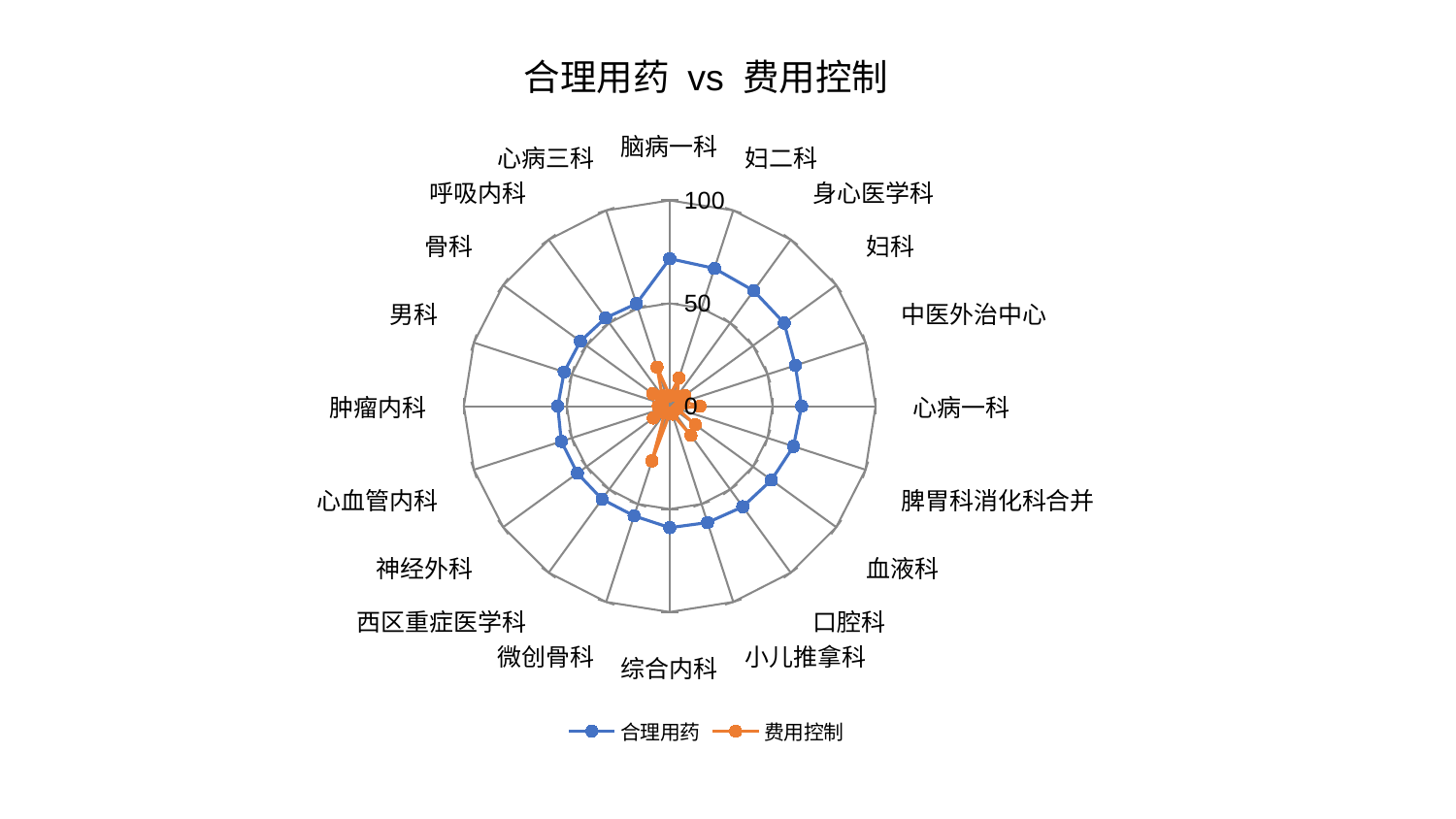

### Chart: 合理用药 vs 费用控制

| Category | 合理用药 | 费用控制 |
|---|---|---|
| 脑病一科 | 71.6639024736335 | 5.02387546484735 |
| 妇二科 | 70.38324519437349 | 14.460718553893134 |
| 身心医学科 | 69.38008997161117 | 6.055839122680888 |
| 妇科 | 68.75060201951351 | 9.005442558867024 |
| 中医外治中心 | 64.14823576367147 | 6.959662629083243 |
| 心病一科 | 64.057529021277 | 14.630723067270617 |
| 脾胃科消化科合并 | 63.24208763827139 | 3.807819467571111 |
| 血液科 | 61.06929683474816 | 15.335376498655872 |
| 口腔科 | 60.40592288955016 | 17.510909068209628 |
| 小儿推拿科 | 59.461087102179874 | 4.080620277608528 |
| 综合内科 | 59.04293675236413 | 3.499433740689792 |
| 微创骨科 | 56.03891830700941 | 27.955500409319356 |
| 西区重症医学科 | 55.88841929126623 | 4.109747339689067 |
| 神经外科 | 55.438058285373415 | 9.820937358852273 |
| 心血管内科 | 55.36502999607457 | 3.730971666493434 |
| 肿瘤内科 | 54.37712433625622 | 5.593714763277024 |
| 男科 | 53.91073856387467 | 3.8423692499848308 |
| 骨科 | 53.653901402481225 | 10.251028351897743 |
| 呼吸内科 | 53.016575294289666 | 6.234242250623589 |
| 心病三科 | 52.38083549969297 | 19.96134264856486 |
53